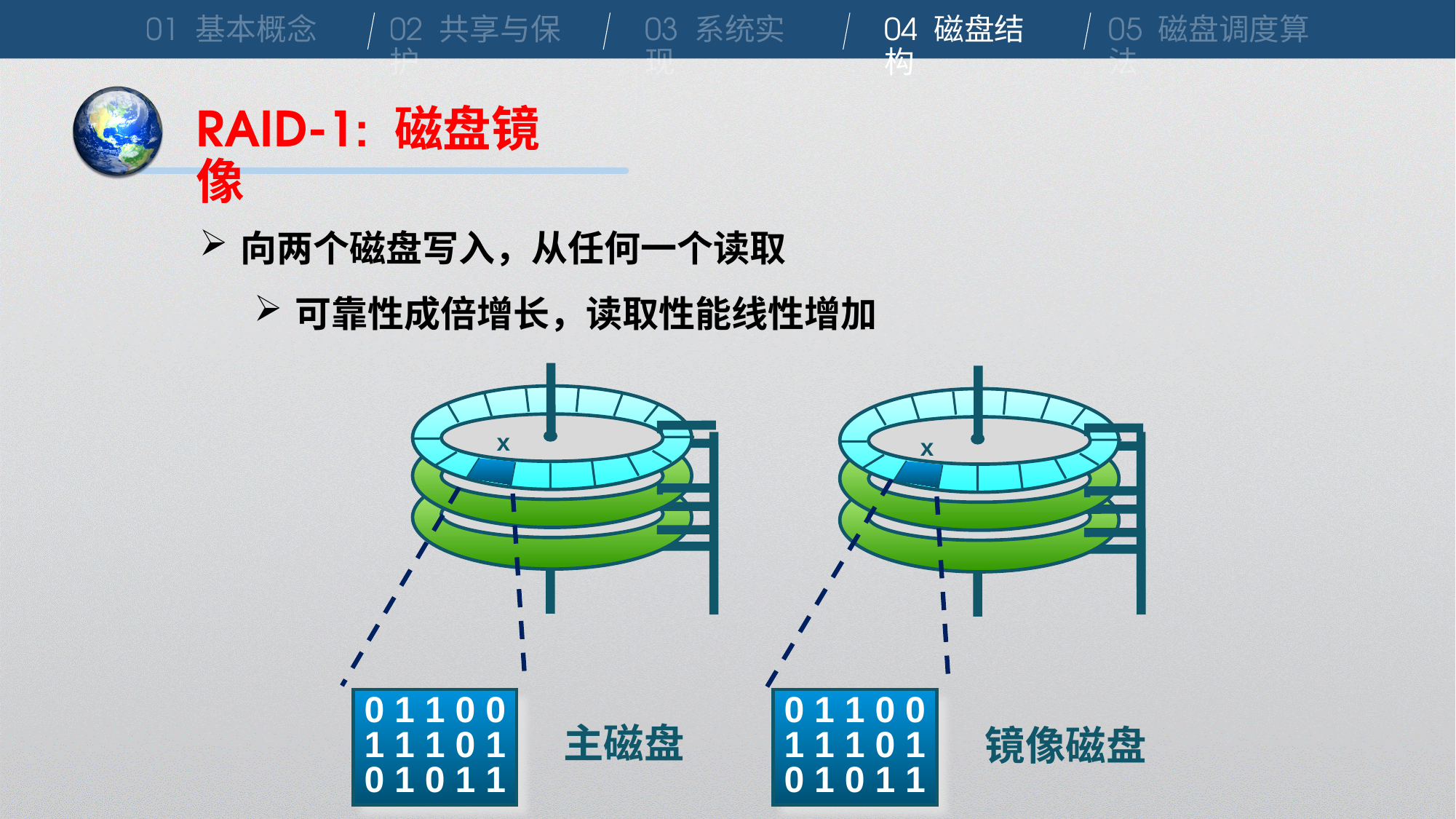

01 基本概念
02 共享与保护
03 系统实现
04 磁盘结构
05 磁盘调度算法

RAID-1: 磁盘镜像
向两个磁盘写入，从任何一个读取
可靠性成倍增长，读取性能线性增加

x

0 1 1 0 0
1 1 1 0 1
0 1 0 1 1
x

0 1 1 0 0
1 1 1 0 1
0 1 0 1 1
主磁盘
镜像磁盘